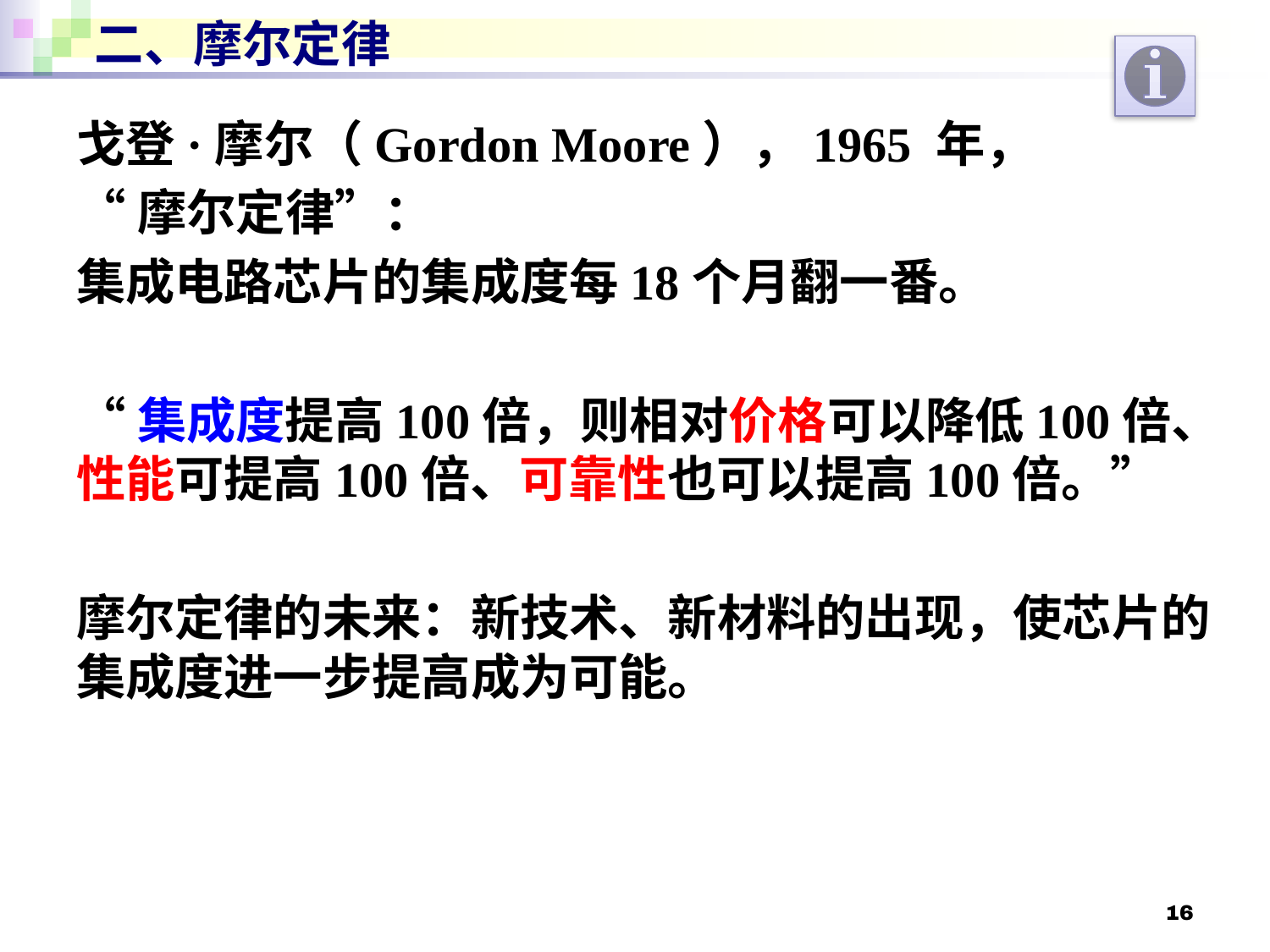

# 二、摩尔定律

戈登·摩尔（Gordon Moore），1965 年，
“摩尔定律”：
集成电路芯片的集成度每18个月翻一番。

“集成度提高100倍，则相对价格可以降低100倍、性能可提高100倍、可靠性也可以提高100倍。”

摩尔定律的未来：新技术、新材料的出现，使芯片的集成度进一步提高成为可能。
16